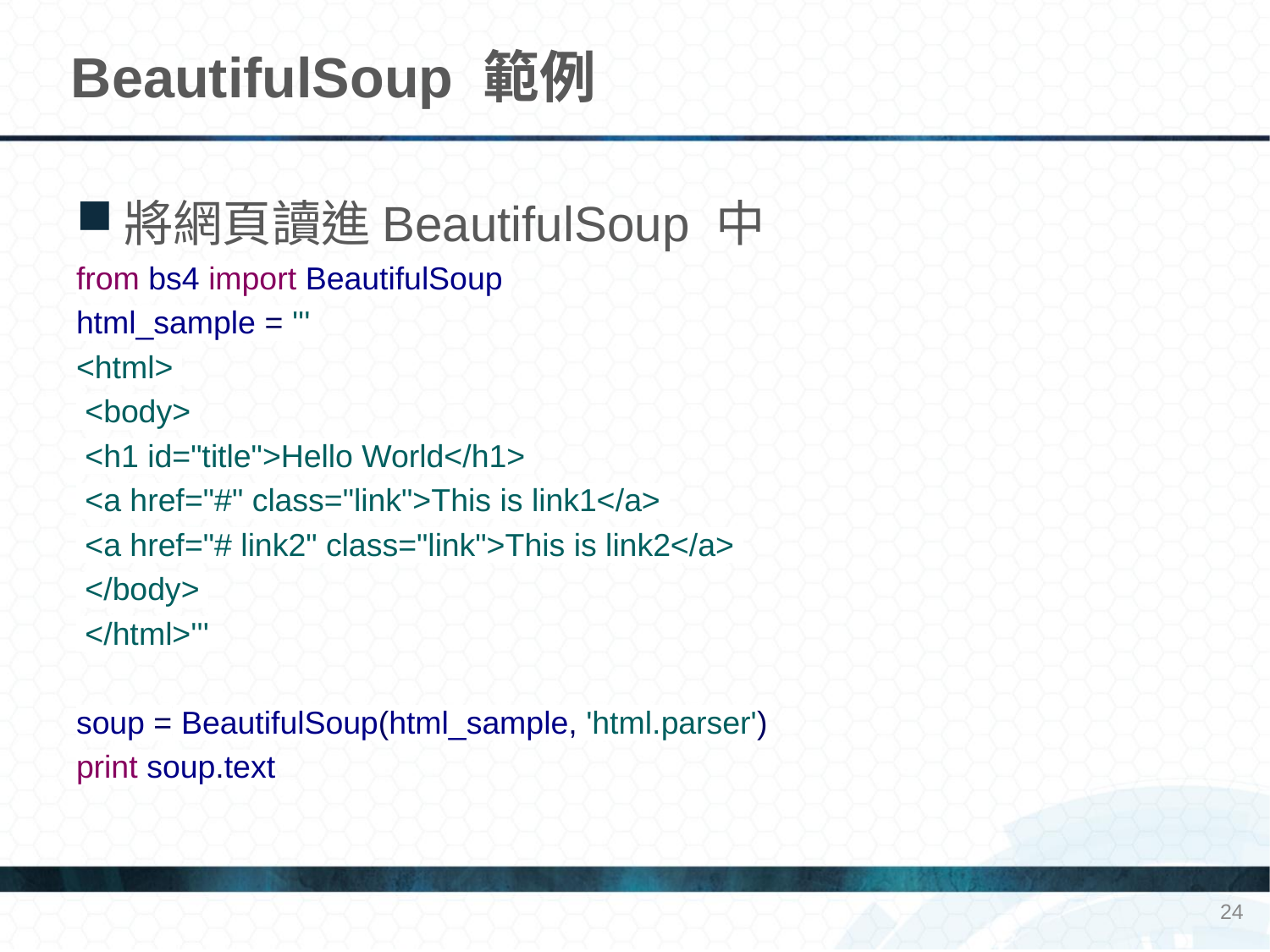

# BeautifulSoup 範例
將網頁讀進BeautifulSoup 中
from bs4 import BeautifulSoup
html_sample = '''
<html>
 <body>
 <h1 id="title">Hello World</h1>
 <a href="#" class="link">This is link1</a>
 <a href="# link2" class="link">This is link2</a>
 </body>
 </html>'''

soup = BeautifulSoup(html_sample, 'html.parser')
print soup.text
24